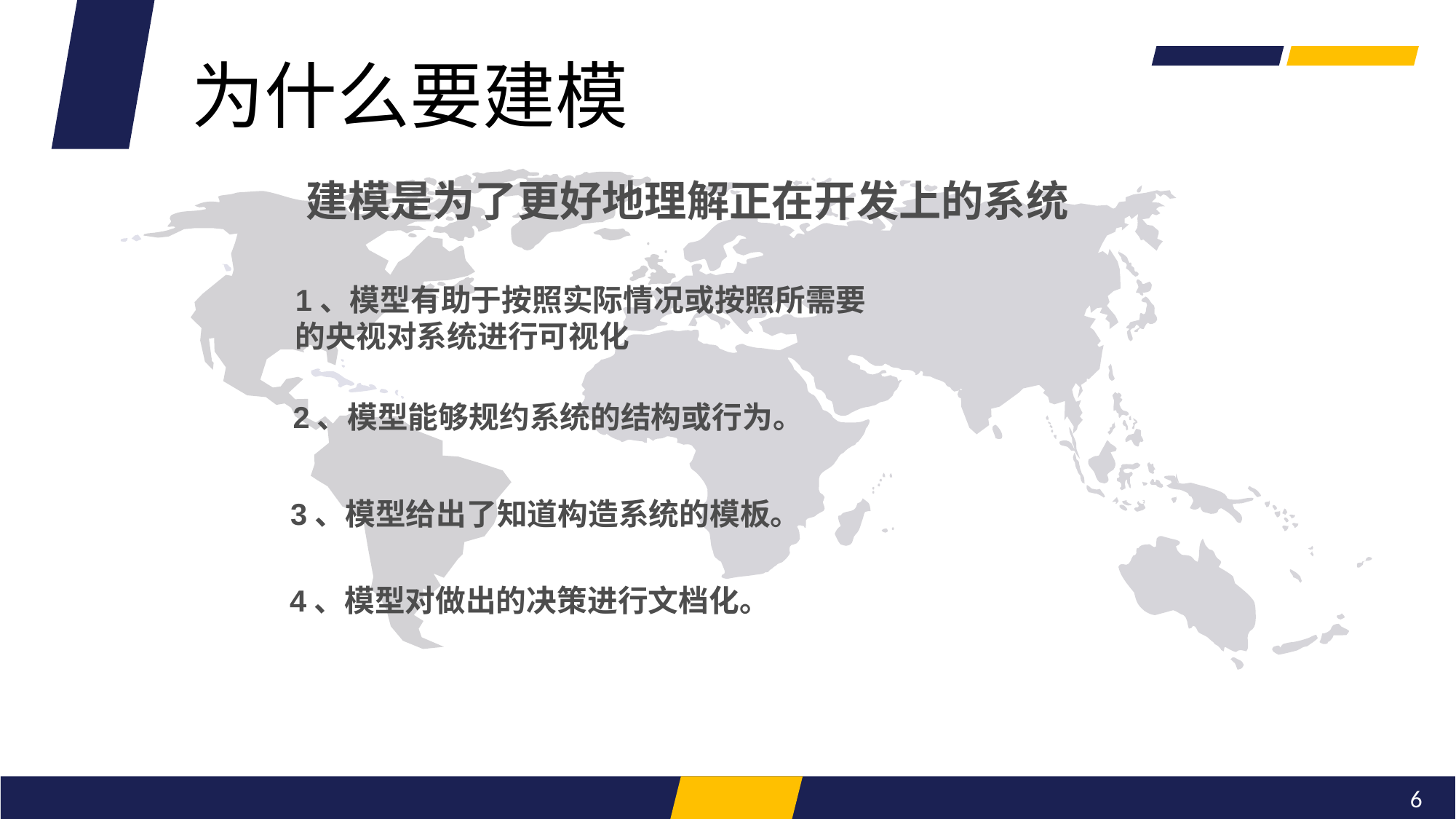

为什么要建模

    建模是为了更好地理解正在开发上的系统

1、模型有助于按照实际情况或按照所需要的央视对系统进行可视化
2、模型能够规约系统的结构或行为。
3、模型给出了知道构造系统的模板。
4、模型对做出的决策进行文档化。
6